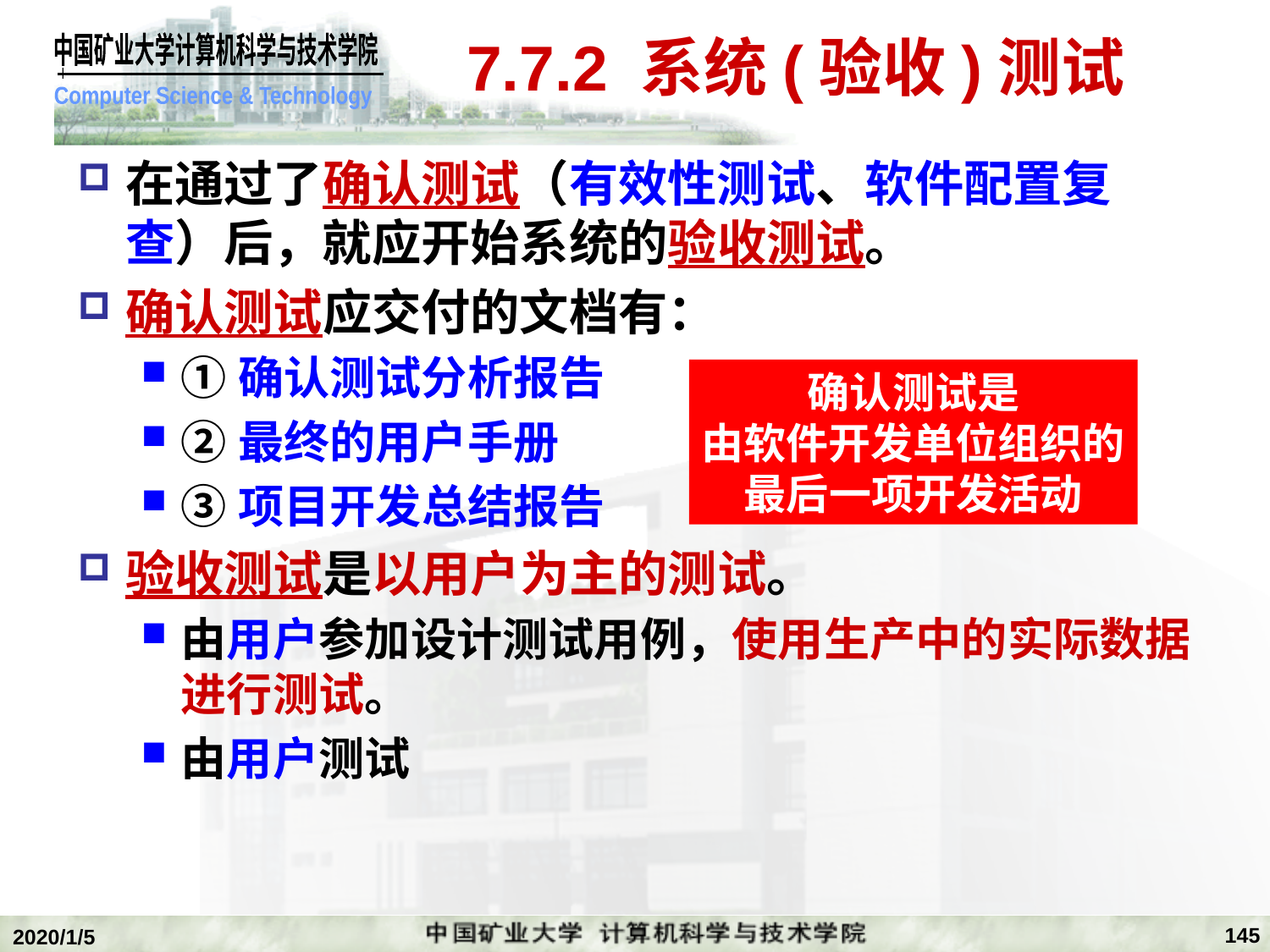

# 7.7.2 系统(验收)测试
在通过了确认测试（有效性测试、软件配置复查）后，就应开始系统的验收测试。
确认测试应交付的文档有：
①确认测试分析报告
②最终的用户手册
③项目开发总结报告
验收测试是以用户为主的测试。
由用户参加设计测试用例，使用生产中的实际数据进行测试。
由用户测试
确认测试是
由软件开发单位组织的
最后一项开发活动
145
2020/1/5